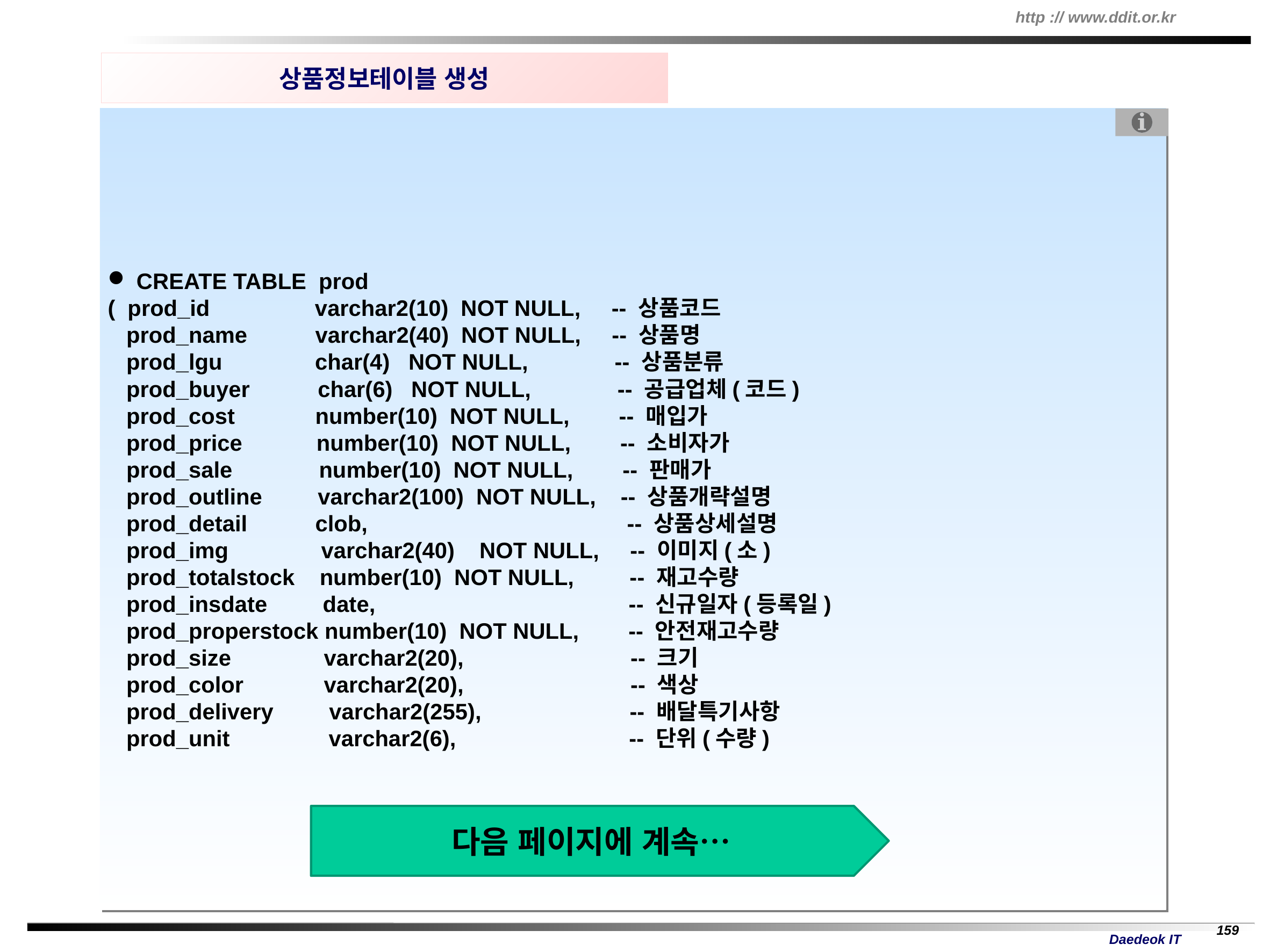

상품정보테이블 생성
 CREATE TABLE  prod
(  prod_id                 varchar2(10)  NOT NULL,     -- 상품코드
   prod_name           varchar2(40)  NOT NULL,     -- 상품명
   prod_lgu               char(4)   NOT NULL,              -- 상품분류
   prod_buyer           char(6)   NOT NULL,              -- 공급업체(코드)
   prod_cost             number(10)  NOT NULL,        -- 매입가
   prod_price            number(10)  NOT NULL,        -- 소비자가
   prod_sale              number(10)  NOT NULL,        -- 판매가
   prod_outline         varchar2(100)  NOT NULL,    -- 상품개략설명
   prod_detail           clob,                                          -- 상품상세설명
   prod_img               varchar2(40)    NOT NULL,     -- 이미지(소)
   prod_totalstock    number(10)  NOT NULL,         -- 재고수량
   prod_insdate         date,                                         -- 신규일자(등록일)
   prod_properstock number(10)  NOT NULL,        -- 안전재고수량
   prod_size               varchar2(20),                           -- 크기
   prod_color             varchar2(20),                           -- 색상
   prod_delivery         varchar2(255),                        -- 배달특기사항
   prod_unit                varchar2(6),                            -- 단위(수량)

다음 페이지에 계속…